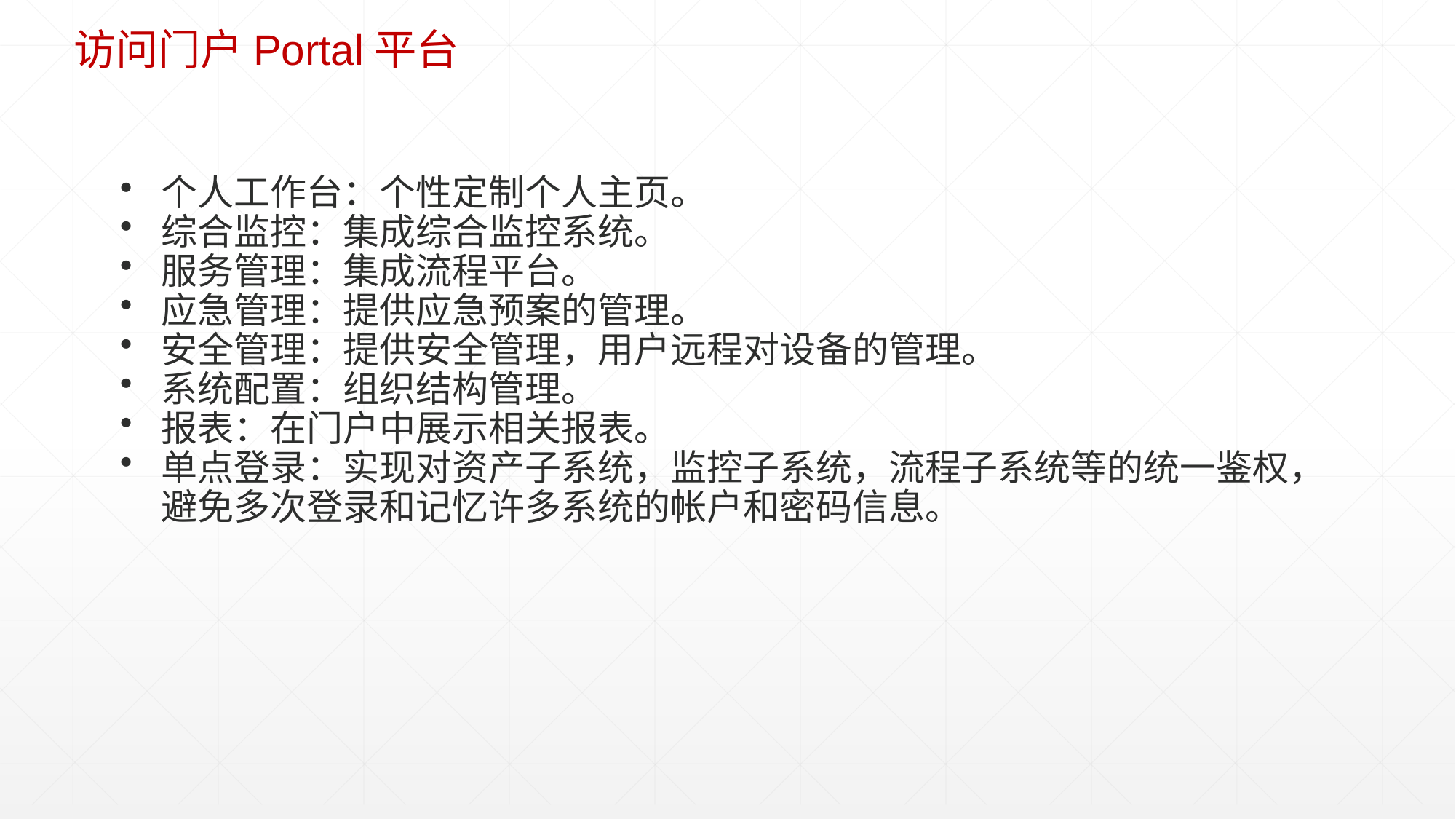

访问门户Portal平台

个人工作台：个性定制个人主页。
综合监控：集成综合监控系统。
服务管理：集成流程平台。
应急管理：提供应急预案的管理。
安全管理：提供安全管理，用户远程对设备的管理。
系统配置：组织结构管理。
报表：在门户中展示相关报表。
单点登录：实现对资产子系统，监控子系统，流程子系统等的统一鉴权，避免多次登录和记忆许多系统的帐户和密码信息。